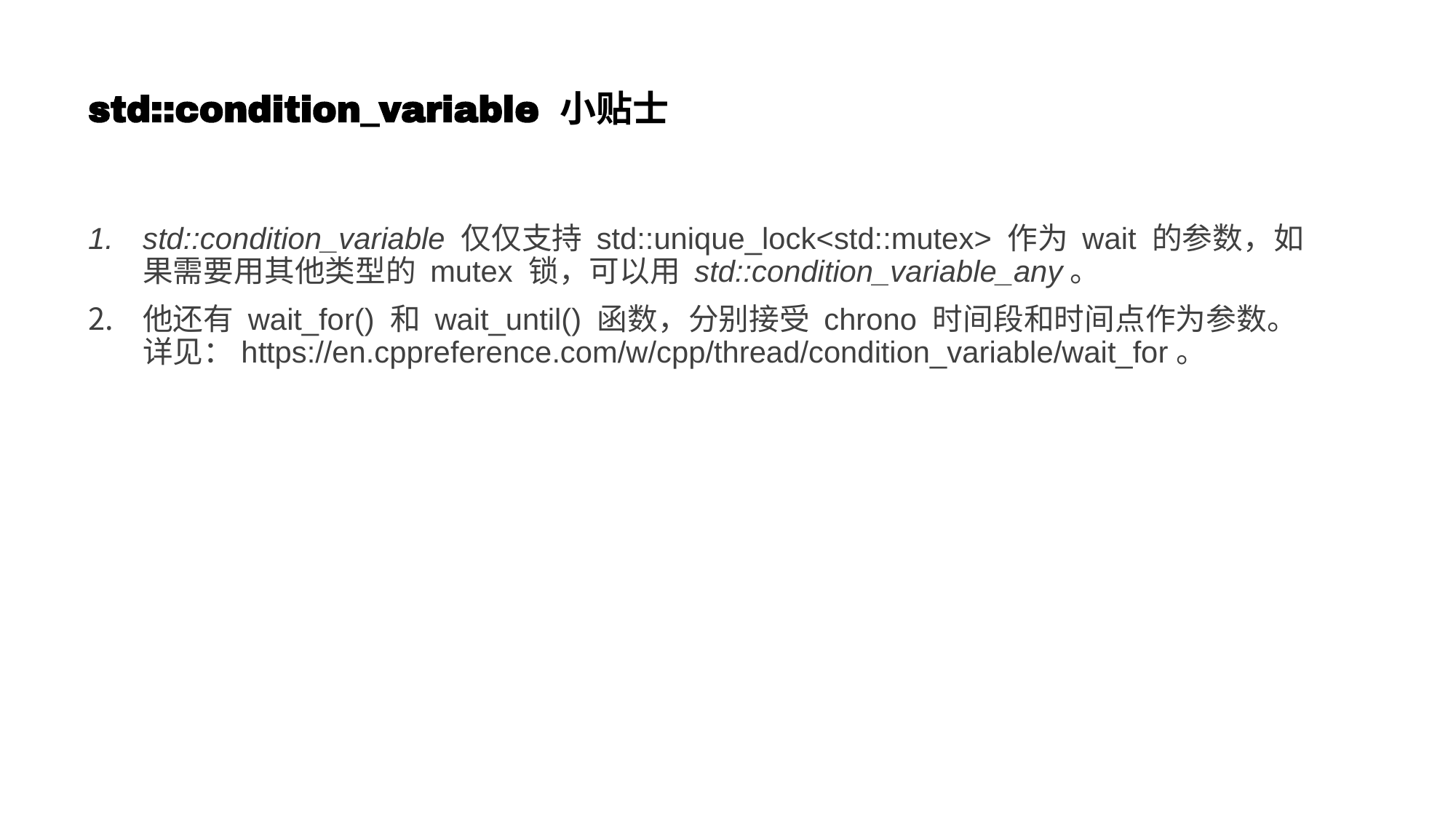

# std::condition_variable 小贴士
std::condition_variable 仅仅支持 std::unique_lock<std::mutex> 作为 wait 的参数，如果需要用其他类型的 mutex 锁，可以用 std::condition_variable_any。
他还有 wait_for() 和 wait_until() 函数，分别接受 chrono 时间段和时间点作为参数。详见：https://en.cppreference.com/w/cpp/thread/condition_variable/wait_for。